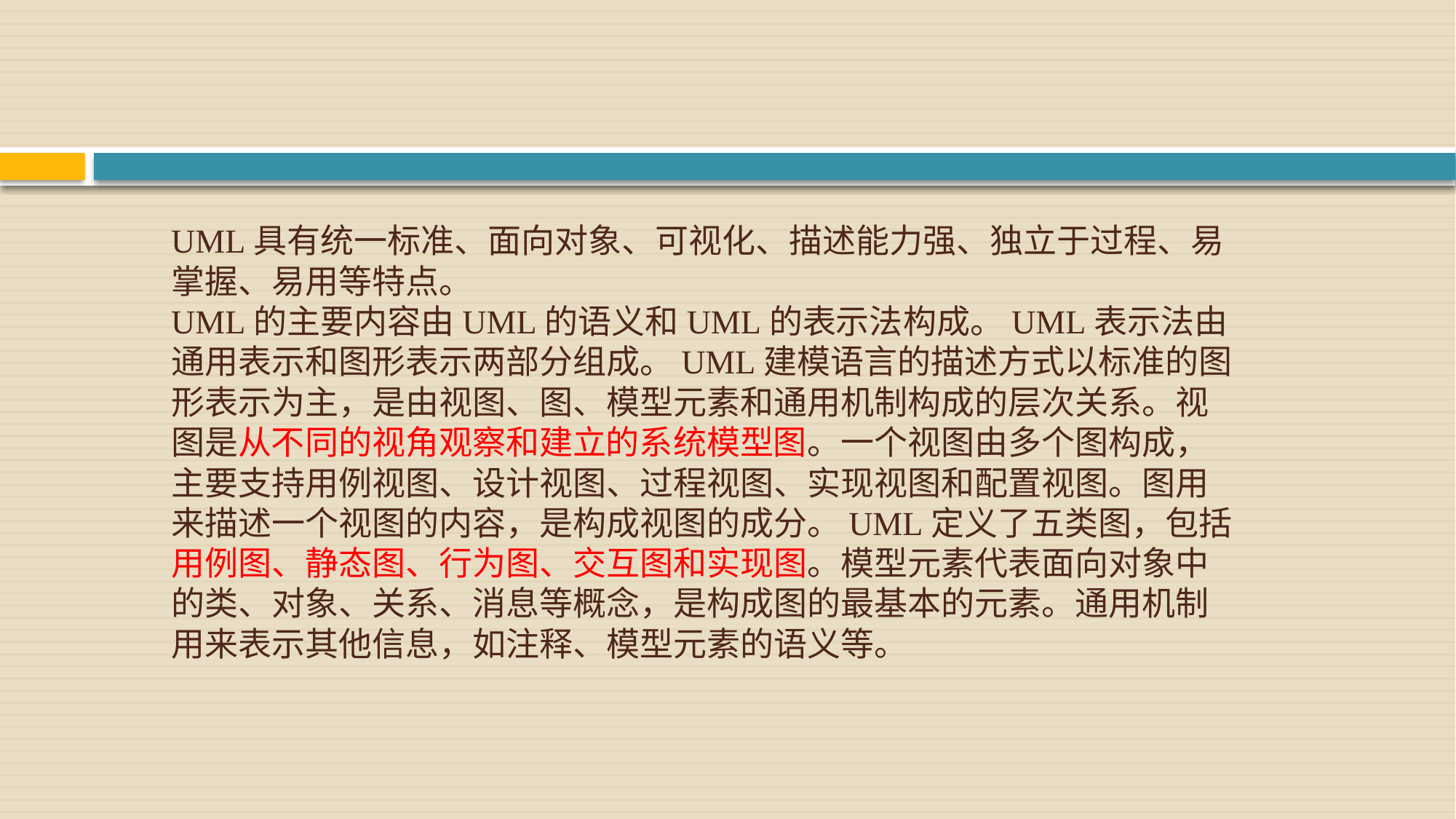

# UML具有统一标准、面向对象、可视化、描述能力强、独立于过程、易掌握、易用等特点。 UML的主要内容由UML的语义和UML的表示法构成。UML表示法由通用表示和图形表示两部分组成。UML建模语言的描述方式以标准的图形表示为主，是由视图、图、模型元素和通用机制构成的层次关系。视图是从不同的视角观察和建立的系统模型图。一个视图由多个图构成，主要支持用例视图、设计视图、过程视图、实现视图和配置视图。图用来描述一个视图的内容，是构成视图的成分。UML定义了五类图，包括用例图、静态图、行为图、交互图和实现图。模型元素代表面向对象中的类、对象、关系、消息等概念，是构成图的最基本的元素。通用机制用来表示其他信息，如注释、模型元素的语义等。